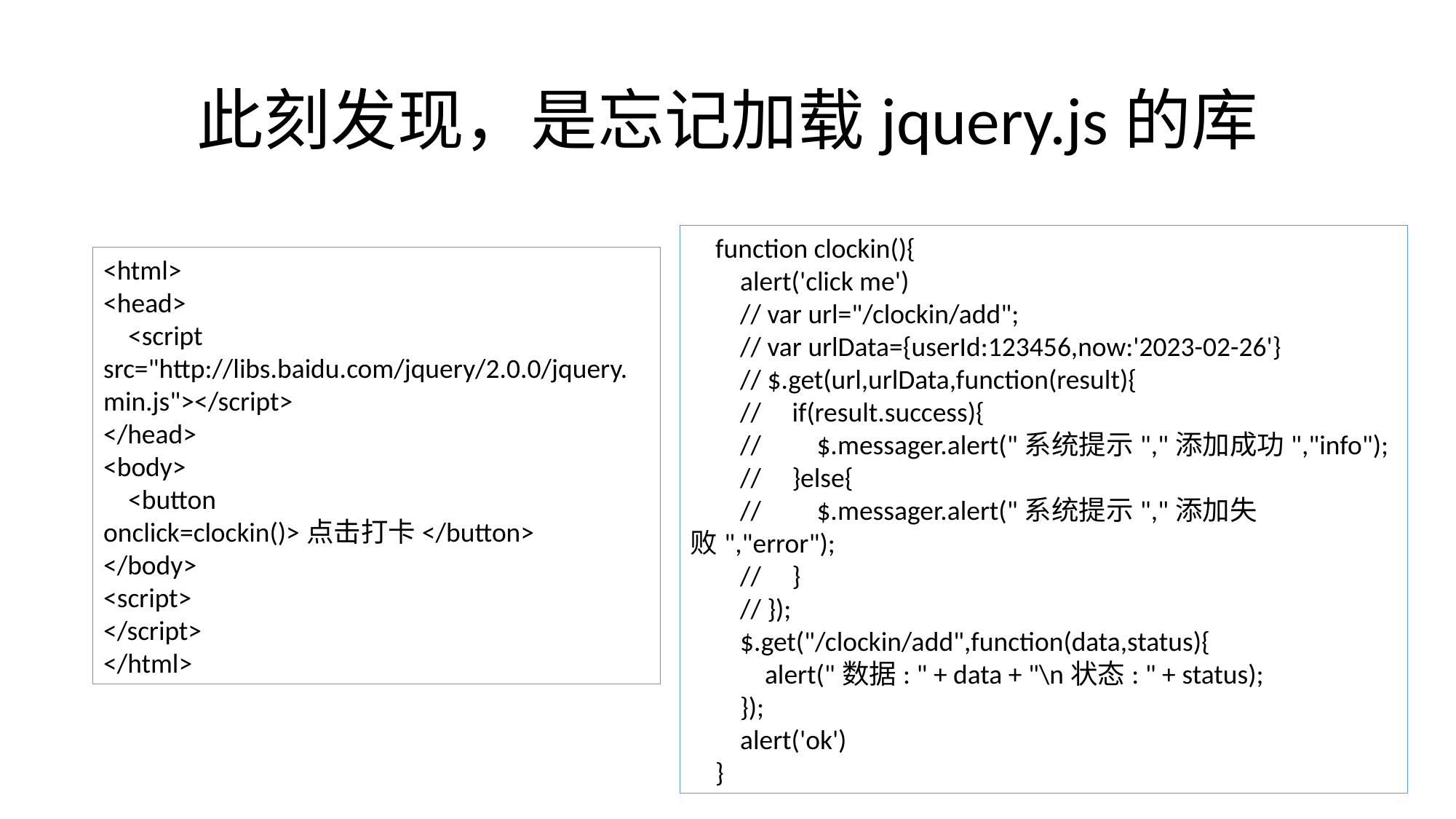

# 此刻发现，是忘记加载jquery.js的库
    function clockin(){
        alert('click me')
        // var url="/clockin/add";
        // var urlData={userId:123456,now:'2023-02-26'}
        // $.get(url,urlData,function(result){
        //     if(result.success){
        //         $.messager.alert("系统提示","添加成功","info");
        //     }else{
        //         $.messager.alert("系统提示","添加失败","error");
        //     }
        // });
        $.get("/clockin/add",function(data,status){
            alert("数据: " + data + "\n状态: " + status);
        });
        alert('ok')
    }
<html>
<head>
    <script src="http://libs.baidu.com/jquery/2.0.0/jquery.min.js"></script>
</head>
<body>
    <button onclick=clockin()>点击打卡</button>
</body>
<script>
</script>
</html>